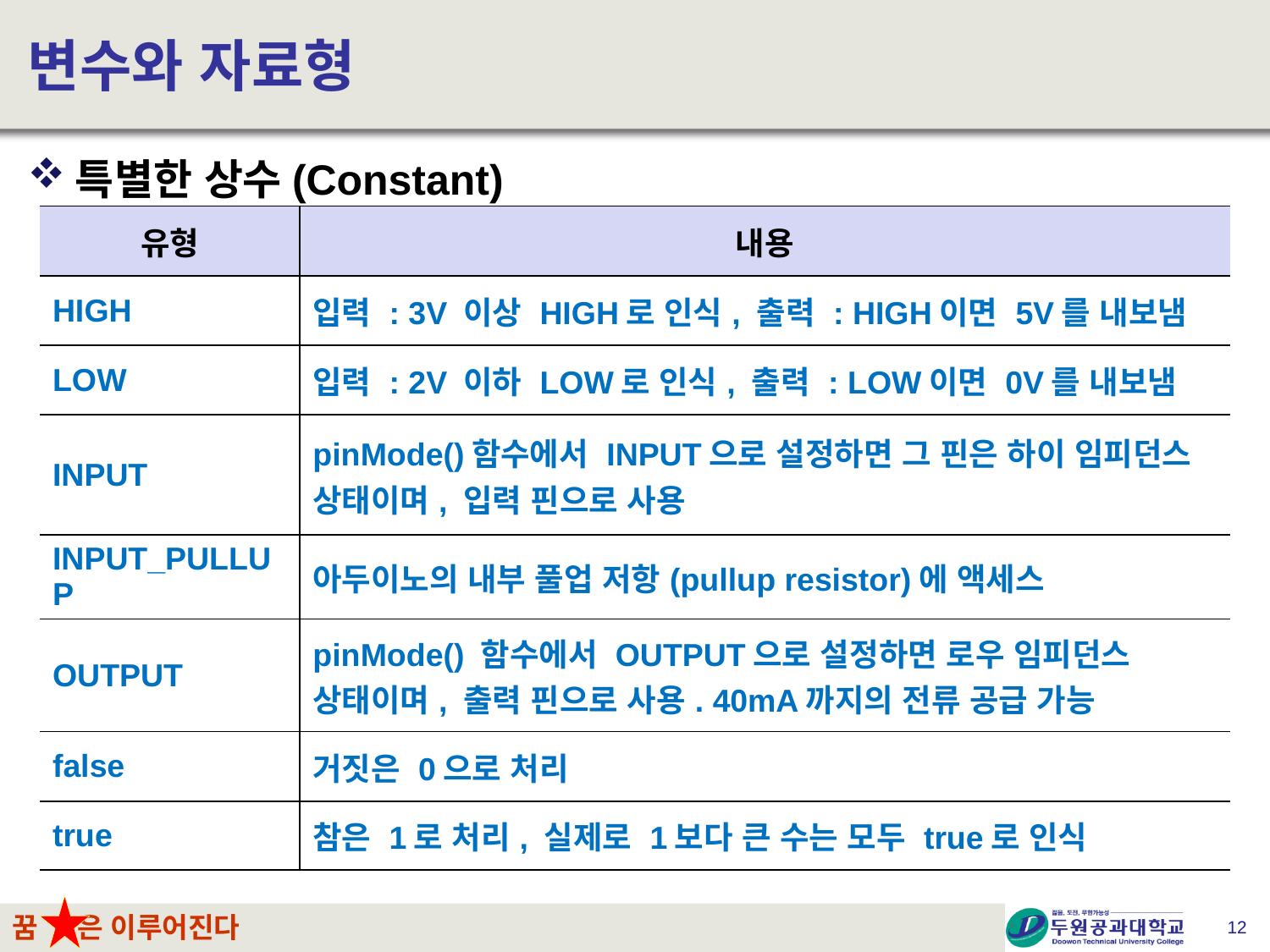

# 변수와 자료형
특별한 상수(Constant)
| 유형 | 내용 |
| --- | --- |
| HIGH | 입력 : 3V 이상 HIGH로 인식, 출력 : HIGH이면 5V를 내보냄 |
| LOW | 입력 : 2V 이하 LOW로 인식, 출력 : LOW이면 0V를 내보냄 |
| INPUT | pinMode()함수에서 INPUT으로 설정하면 그 핀은 하이 임피던스 상태이며, 입력 핀으로 사용 |
| INPUT\_PULLUP | 아두이노의 내부 풀업 저항(pullup resistor)에 액세스 |
| OUTPUT | pinMode() 함수에서 OUTPUT으로 설정하면 로우 임피던스 상태이며, 출력 핀으로 사용. 40mA까지의 전류 공급 가능 |
| false | 거짓은 0으로 처리 |
| true | 참은 1로 처리, 실제로 1보다 큰 수는 모두 true로 인식 |
12